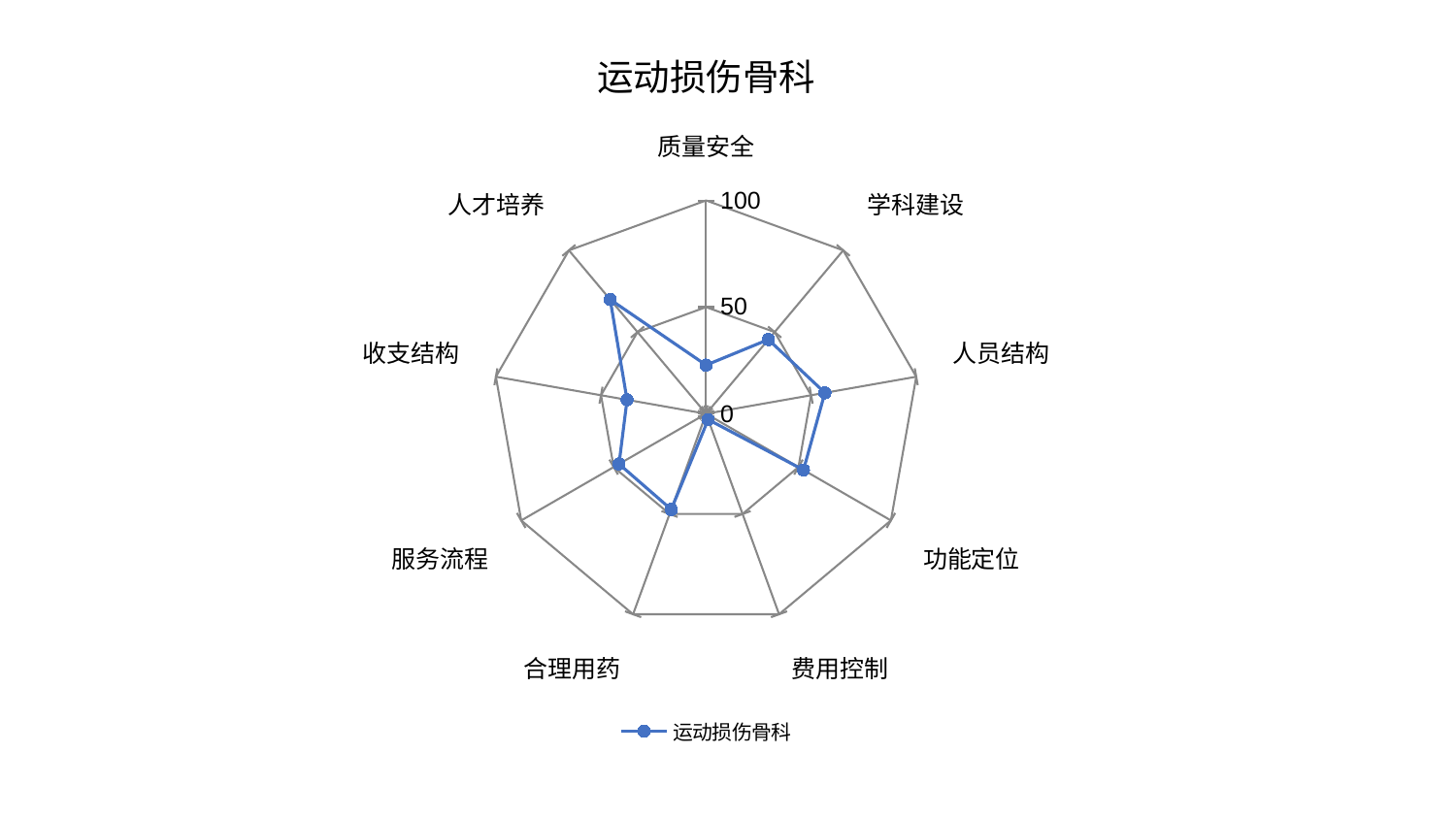

### Chart: 运动损伤骨科

| Category | 运动损伤骨科 |
|---|---|
| 质量安全 | 22.829912549091066 |
| 学科建设 | 45.42939021412095 |
| 人员结构 | 56.53139564644016 |
| 功能定位 | 52.71415411717456 |
| 费用控制 | 2.874286572189229 |
| 合理用药 | 47.74216223936582 |
| 服务流程 | 47.09352390949019 |
| 收支结构 | 37.611823878180495 |
| 人才培养 | 69.89625628515114 |
203